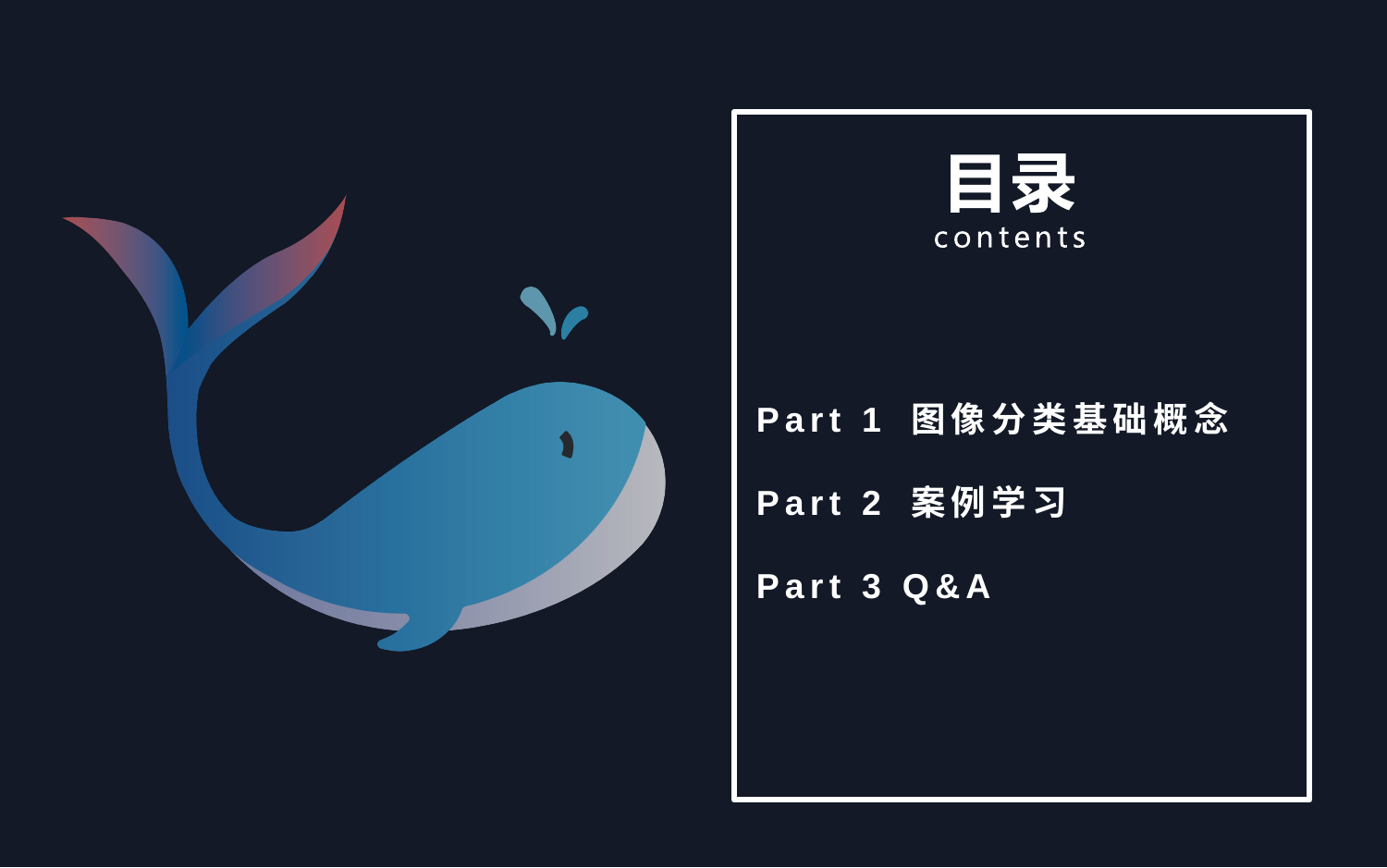

Part 1 图像分类基础概念
Part 2 案例学习
Part 3 Q&A